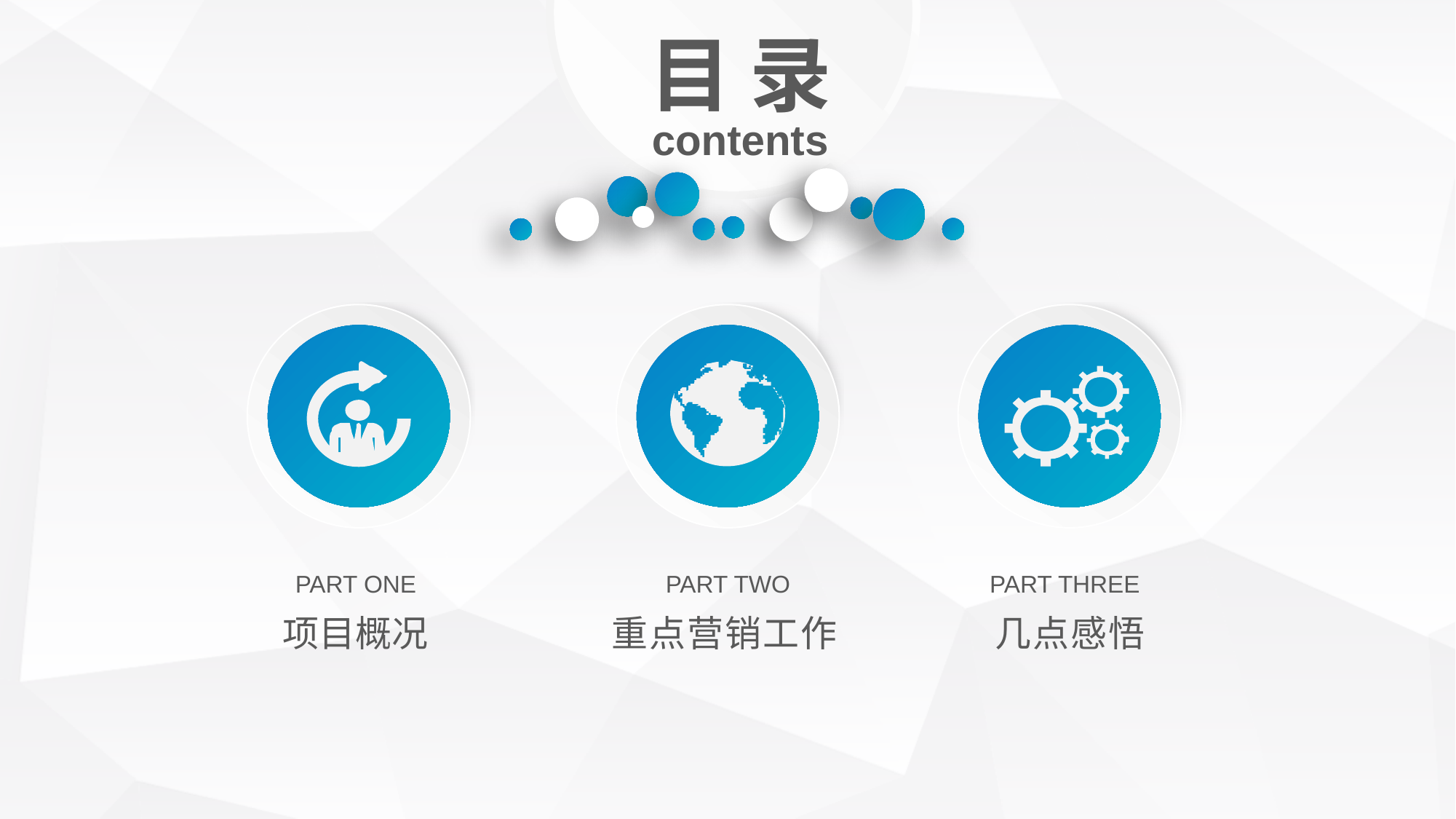

目 录
contents

PART ONE
PART TWO
PART THREE
项目概况
重点营销工作
几点感悟